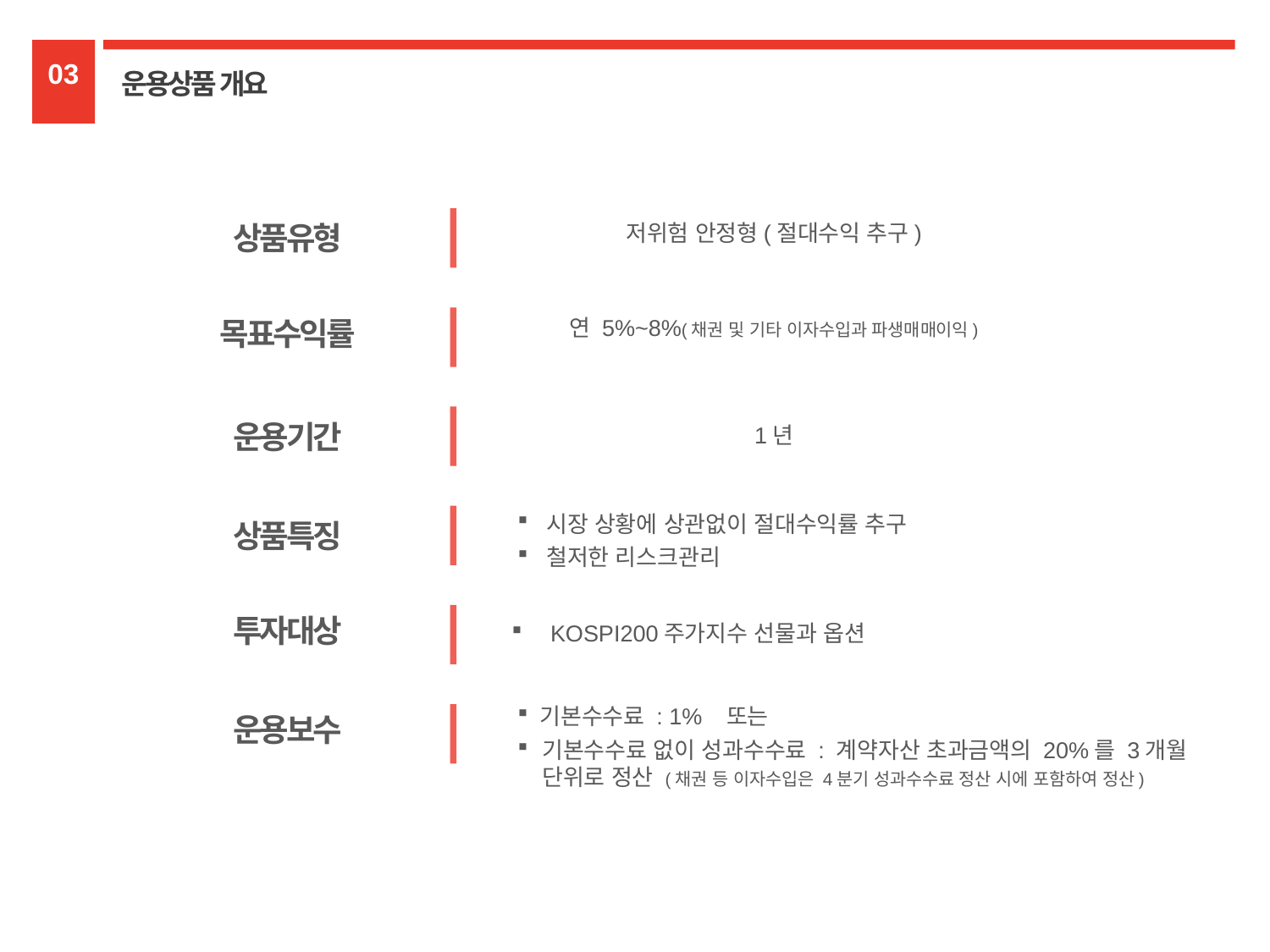

03
운용상품 개요
저위험 안정형(절대수익 추구)
상품유형

연 5%~8%(채권 및 기타 이자수입과 파생매매이익)
목표수익률

운용기간
1년

  시장 상황에 상관없이 절대수익률 추구
  철저한 리스크관리
상품특징

투자대상
  KOSPI200주가지수 선물과 옵션

 기본수수료 : 1%   또는
기본수수료 없이 성과수수료 : 계약자산 초과금액의 20%를 3개월 단위로 정산 (채권 등 이자수입은 4분기 성과수수료 정산 시에 포함하여 정산)
운용보수